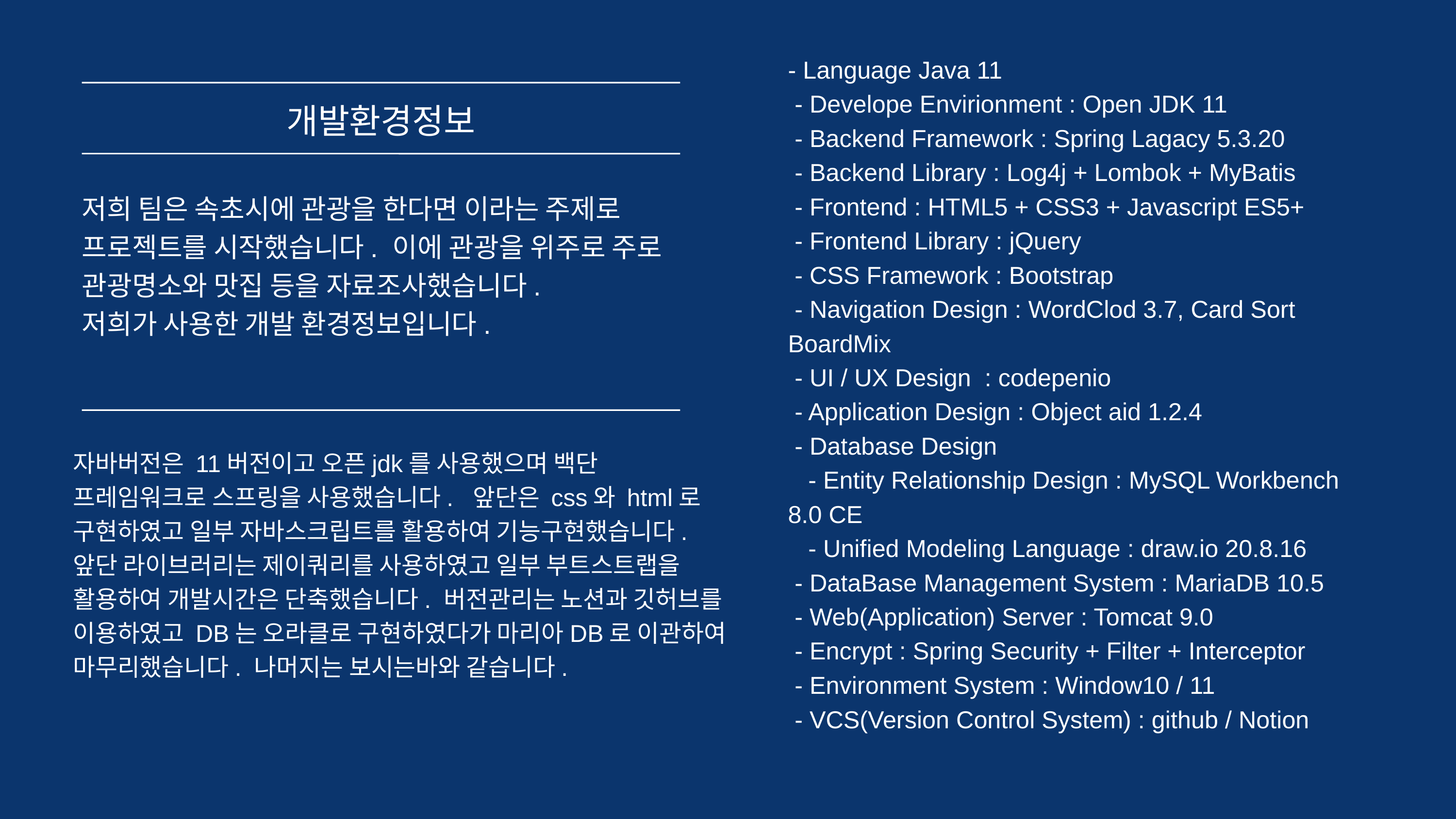

- Language Java 11
 - Develope Envirionment : Open JDK 11
 - Backend Framework : Spring Lagacy 5.3.20
 - Backend Library : Log4j + Lombok + MyBatis
 - Frontend : HTML5 + CSS3 + Javascript ES5+
 - Frontend Library : jQuery
 - CSS Framework : Bootstrap
 - Navigation Design : WordClod 3.7, Card Sort BoardMix
 - UI / UX Design  : codepenio
 - Application Design : Object aid 1.2.4
 - Database Design
   - Entity Relationship Design : MySQL Workbench 8.0 CE
   - Unified Modeling Language : draw.io 20.8.16
 - DataBase Management System : MariaDB 10.5
 - Web(Application) Server : Tomcat 9.0
 - Encrypt : Spring Security + Filter + Interceptor
 - Environment System : Window10 / 11
 - VCS(Version Control System) : github / Notion

개발환경정보

저희 팀은 속초시에 관광을 한다면 이라는 주제로 프로젝트를 시작했습니다. 이에 관광을 위주로 주로 관광명소와 맛집 등을 자료조사했습니다.
저희가 사용한 개발 환경정보입니다.

자바버전은 11버전이고 오픈jdk를 사용했으며 백단 프레임워크로 스프링을 사용했습니다.  앞단은 css와 html로 구현하였고 일부 자바스크립트를 활용하여 기능구현했습니다. 앞단 라이브러리는 제이쿼리를 사용하였고 일부 부트스트랩을 활용하여 개발시간은 단축했습니다. 버전관리는 노션과 깃허브를 이용하였고 DB는 오라클로 구현하였다가 마리아DB로 이관하여 마무리했습니다. 나머지는 보시는바와 같습니다.